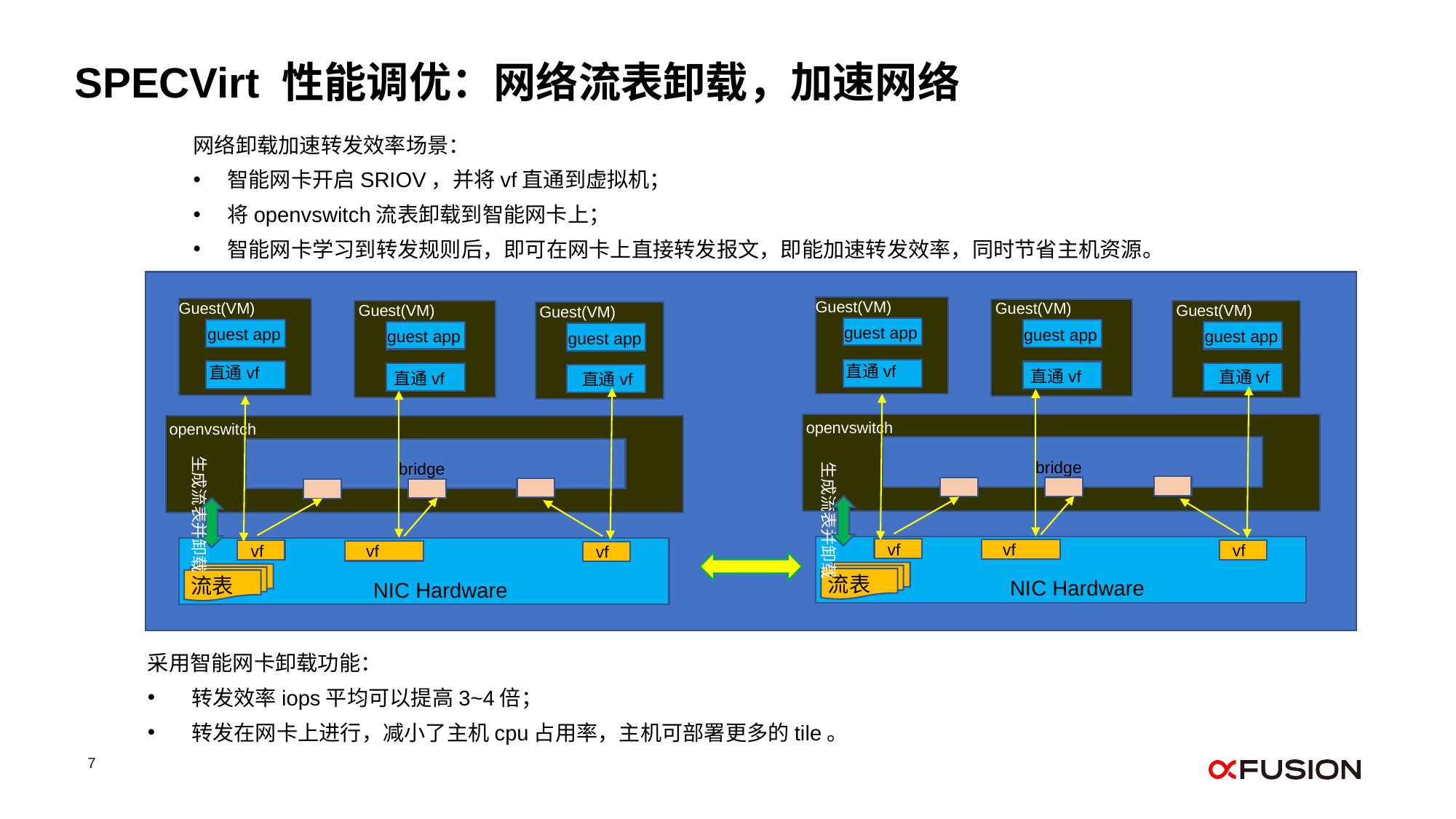

SPECVirt 性能调优：网络流表卸载，加速网络
网络卸载加速转发效率场景：
智能网卡开启SRIOV，并将vf直通到虚拟机；
将openvswitch流表卸载到智能网卡上；
智能网卡学习到转发规则后，即可在网卡上直接转发报文，即能加速转发效率，同时节省主机资源。

Guest(VM)
Guest(VM)

guest app

直通vf

Guest(VM)

guest app

直通vf

guest app

直通vf

openvswitch

bridge

vf
vf
vf

流表
NIC Hardware
Guest(VM)
Guest(VM)

guest app

直通vf

Guest(VM)

guest app

直通vf

guest app

直通vf

openvswitch

bridge

vf
vf
vf

流表
NIC Hardware
生成流表并卸载
生成流表并卸载

采用智能网卡卸载功能：
 转发效率iops平均可以提高3~4倍；
 转发在网卡上进行，减小了主机cpu占用率，主机可部署更多的tile。